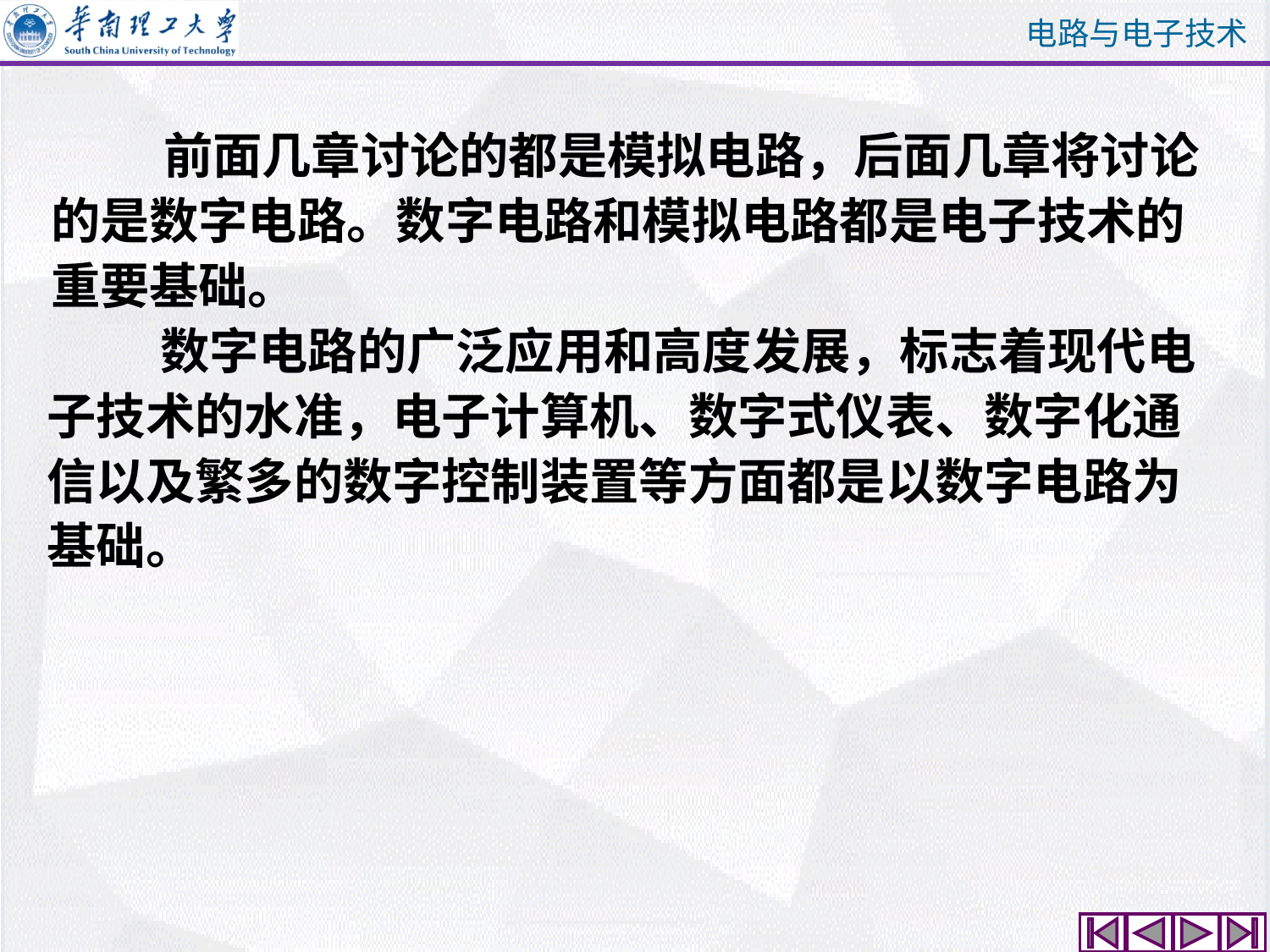

前面几章讨论的都是模拟电路，后面几章将讨论的是数字电路。数字电路和模拟电路都是电子技术的重要基础。
         数字电路的广泛应用和高度发展，标志着现代电子技术的水准，电子计算机、数字式仪表、数字化通信以及繁多的数字控制装置等方面都是以数字电路为基础。